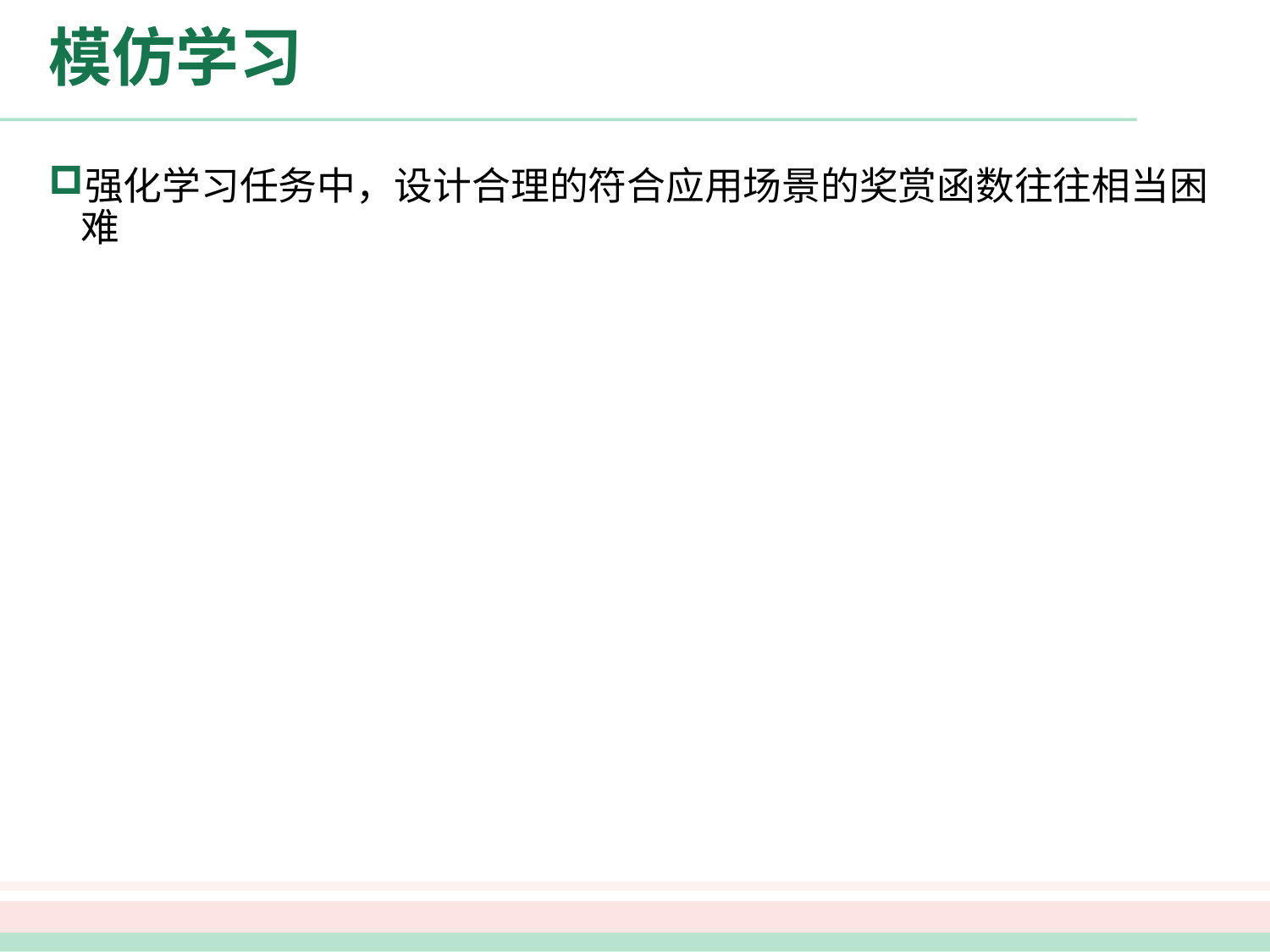

# 模仿学习
强化学习任务中，设计合理的符合应用场景的奖赏函数往往相当困难